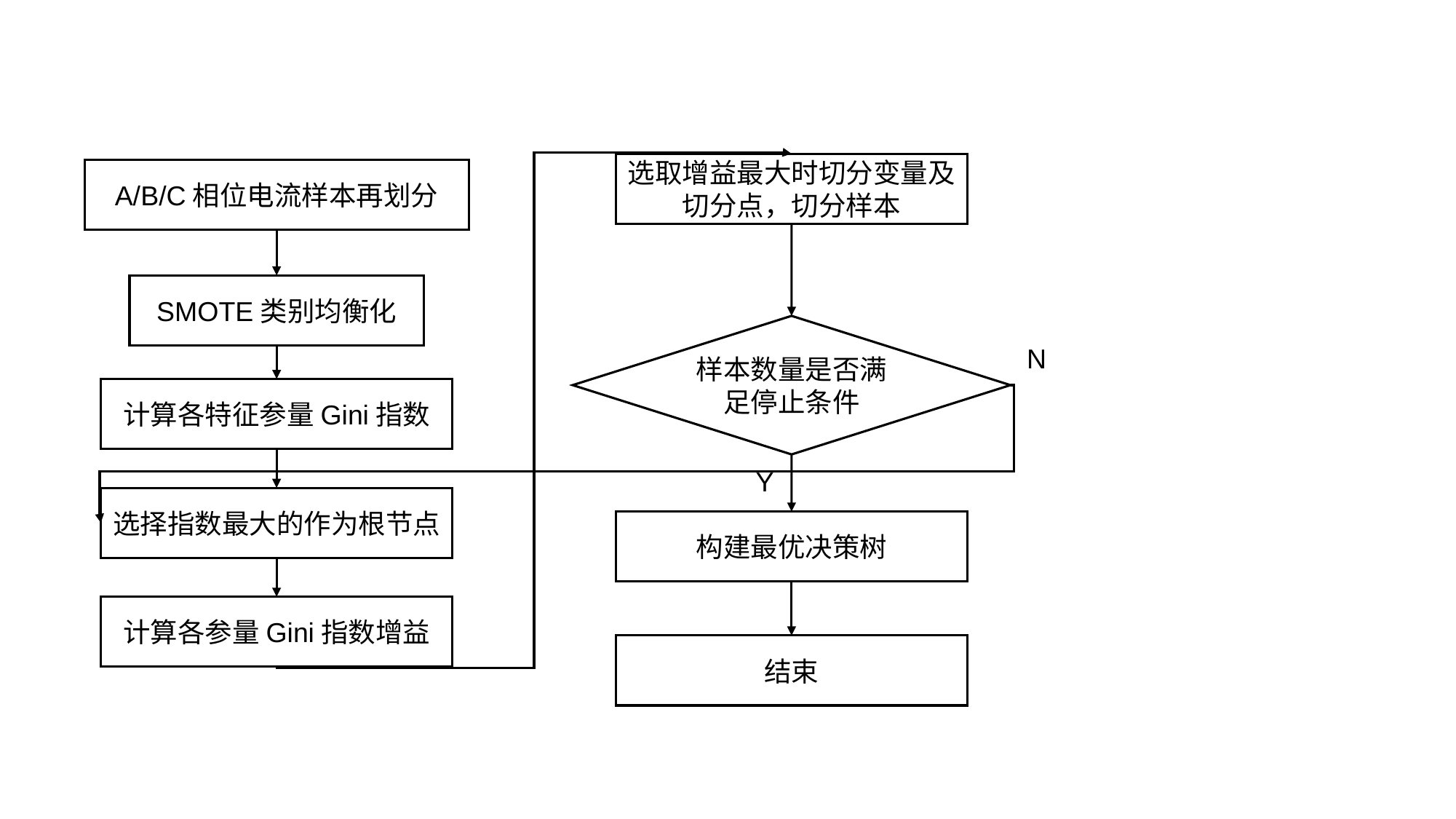

选取增益最大时切分变量及 切分点，切分样本
A/B/C相位电流样本再划分
SMOTE类别均衡化
样本数量是否满足停止条件
N
计算各特征参量Gini指数
Y
选择指数最大的作为根节点
构建最优决策树
计算各参量Gini指数增益
结束